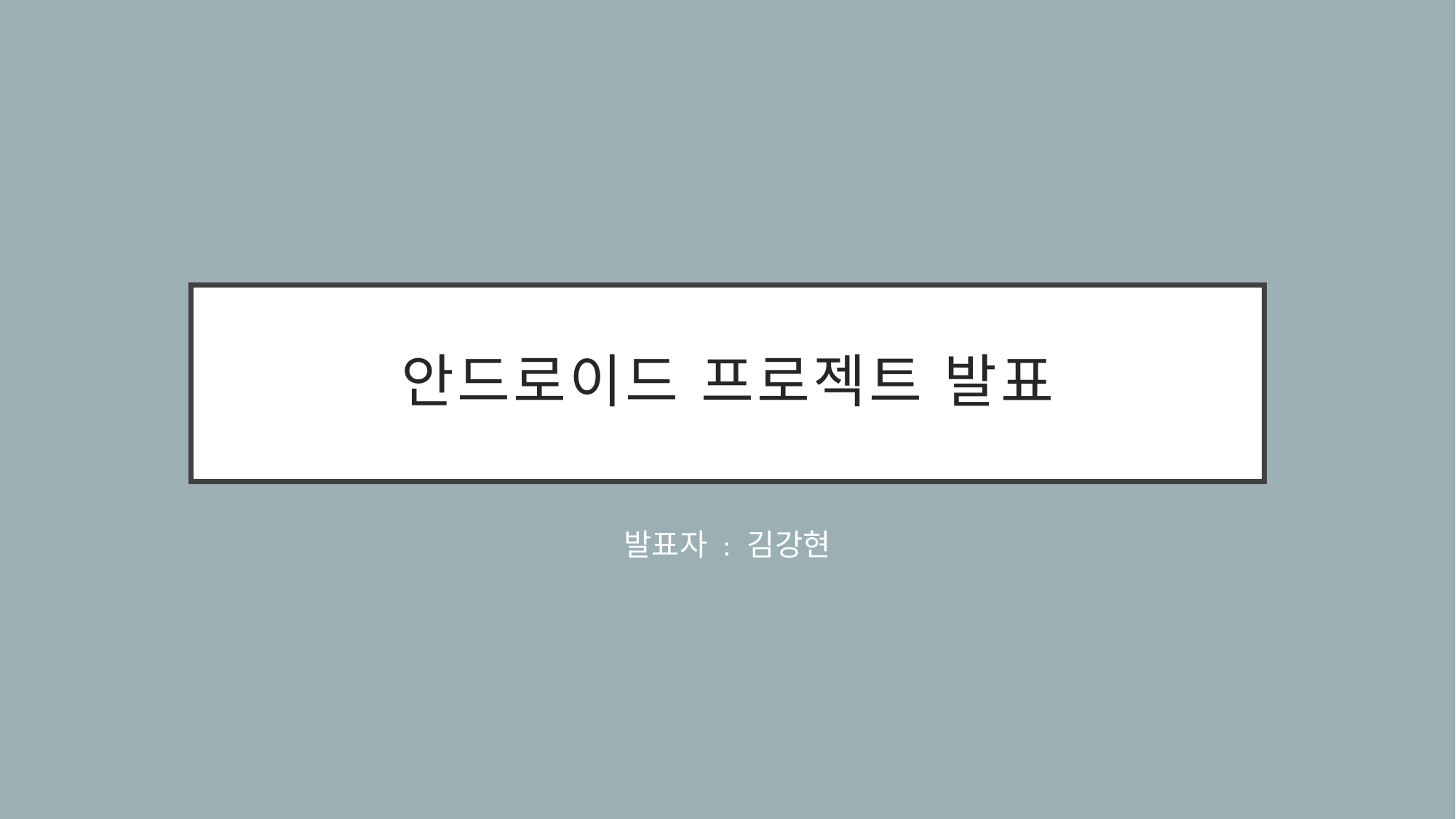

# 안드로이드 프로젝트 발표
발표자 : 김강현